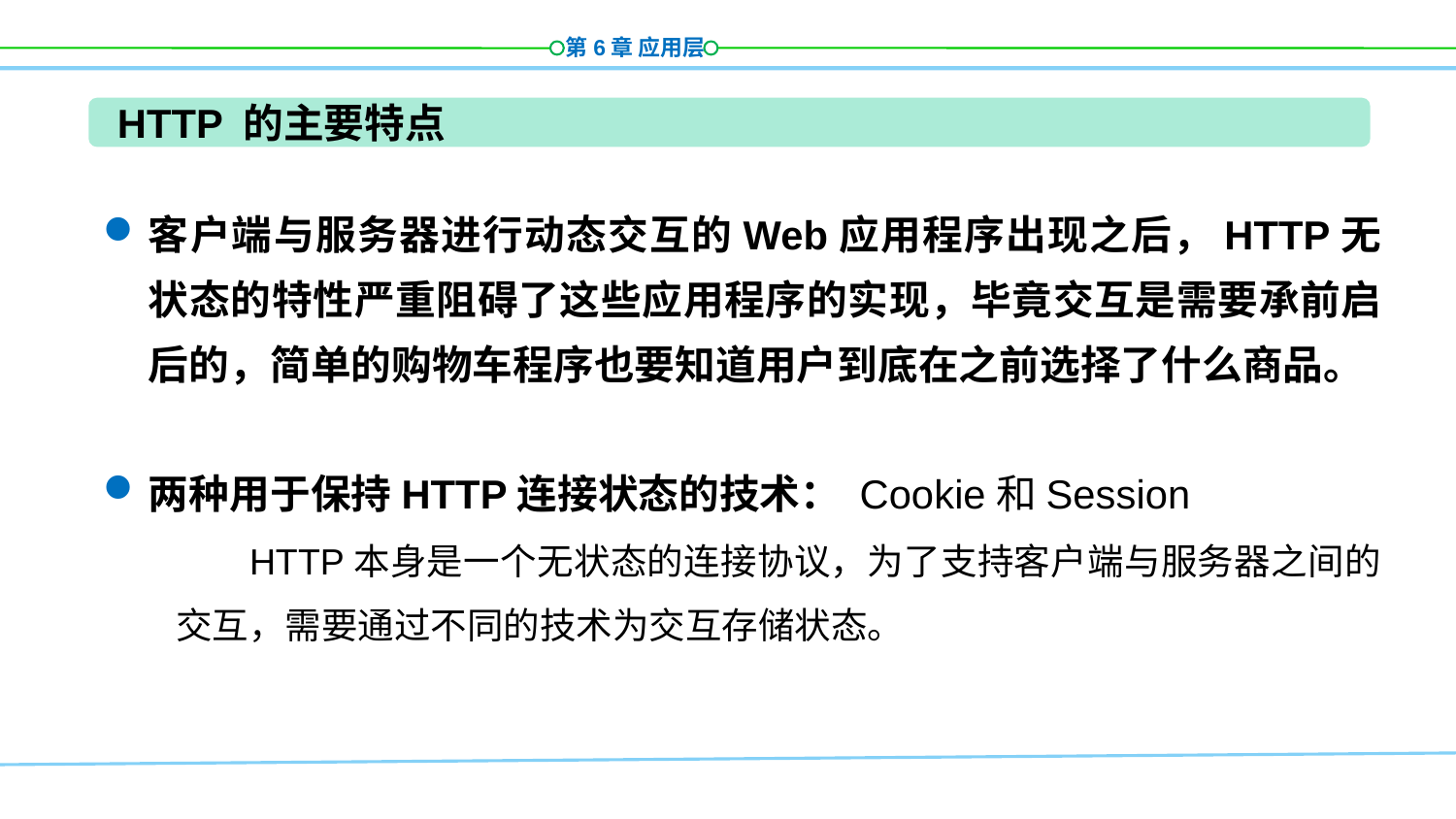

HTTP 的主要特点

客户端与服务器进行动态交互的Web应用程序出现之后，HTTP无状态的特性严重阻碍了这些应用程序的实现，毕竟交互是需要承前启后的，简单的购物车程序也要知道用户到底在之前选择了什么商品。

两种用于保持HTTP连接状态的技术： Cookie和Session
       HTTP本身是一个无状态的连接协议，为了支持客户端与服务器之间的交互，需要通过不同的技术为交互存储状态。